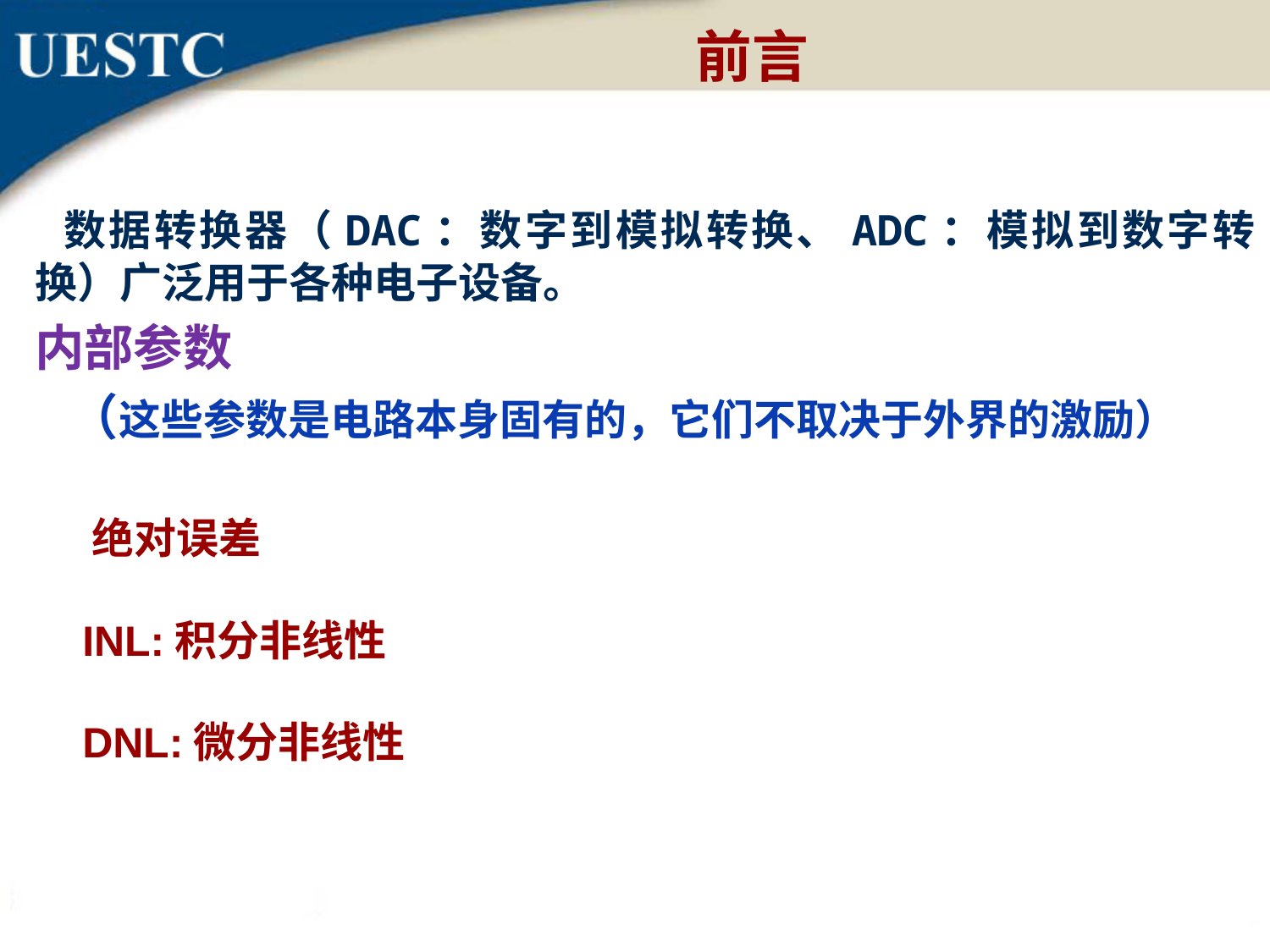

前言
 数据转换器（DAC：数字到模拟转换、ADC：模拟到数字转换）广泛用于各种电子设备。
内部参数
  （这些参数是电路本身固有的，它们不取决于外界的激励）
    绝对误差
    INL:积分非线性
    DNL:微分非线性